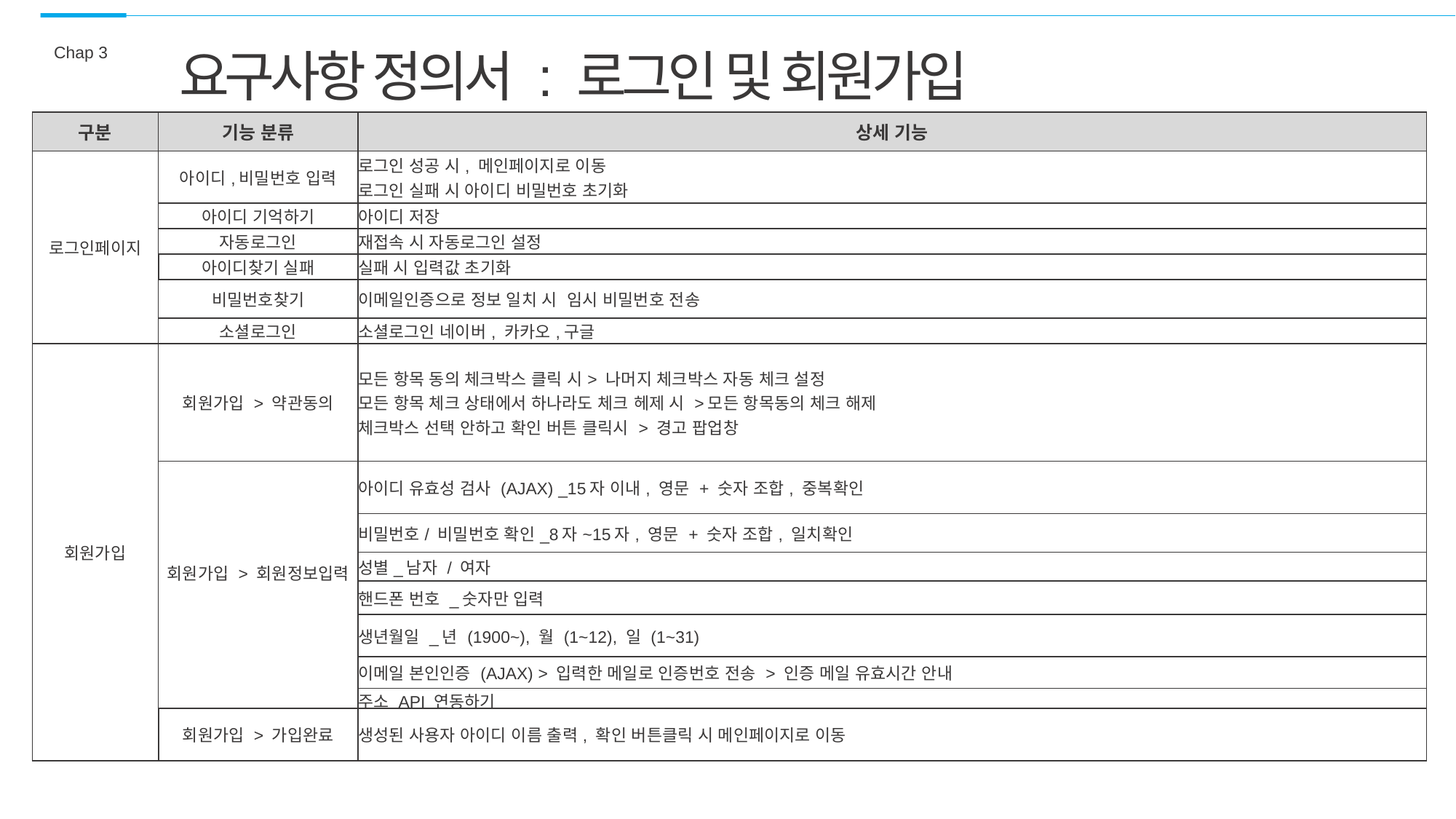

Chap 3
요구사항 정의서 : 로그인 및 회원가입
| 구분 | 기능 분류 | 상세 기능 |
| --- | --- | --- |
| 로그인페이지 | 아이디,비밀번호 입력 | 로그인 성공 시, 메인페이지로 이동 로그인 실패 시 아이디 비밀번호 초기화 |
|  | 아이디 기억하기 | 아이디 저장 |
|  | 자동로그인 | 재접속 시 자동로그인 설정 |
|  | 아이디찾기 실패 | 실패 시 입력값 초기화 |
|  | 비밀번호찾기 | 이메일인증으로 정보 일치 시  임시 비밀번호 전송 |
|  | 소셜로그인 | 소셜로그인 네이버, 카카오,구글 |
| 회원가입 | 회원가입 > 약관동의 | 모든 항목 동의 체크박스 클릭 시> 나머지 체크박스 자동 체크 설정 모든 항목 체크 상태에서 하나라도 체크 헤제 시 >모든 항목동의 체크 해제 체크박스 선택 안하고 확인 버튼 클릭시 > 경고 팝업창 |
|  | 회원가입 > 회원정보입력 | 아이디 유효성 검사 (AJAX) \_15자 이내, 영문 + 숫자 조합, 중복확인 |
|  |  | 비밀번호/ 비밀번호 확인\_8자~15자, 영문 + 숫자 조합, 일치확인 |
|  |  | 성별\_남자 / 여자 |
|  |  | 핸드폰 번호 \_숫자만 입력 |
|  |  | 생년월일 \_년 (1900~), 월 (1~12), 일 (1~31) |
|  |  | 이메일 본인인증 (AJAX) > 입력한 메일로 인증번호 전송 > 인증 메일 유효시간 안내 |
|  |  | 주소 API 연동하기 |
|  | 회원가입 > 가입완료 | 생성된 사용자 아이디 이름 출력, 확인 버튼클릭 시 메인페이지로 이동 |